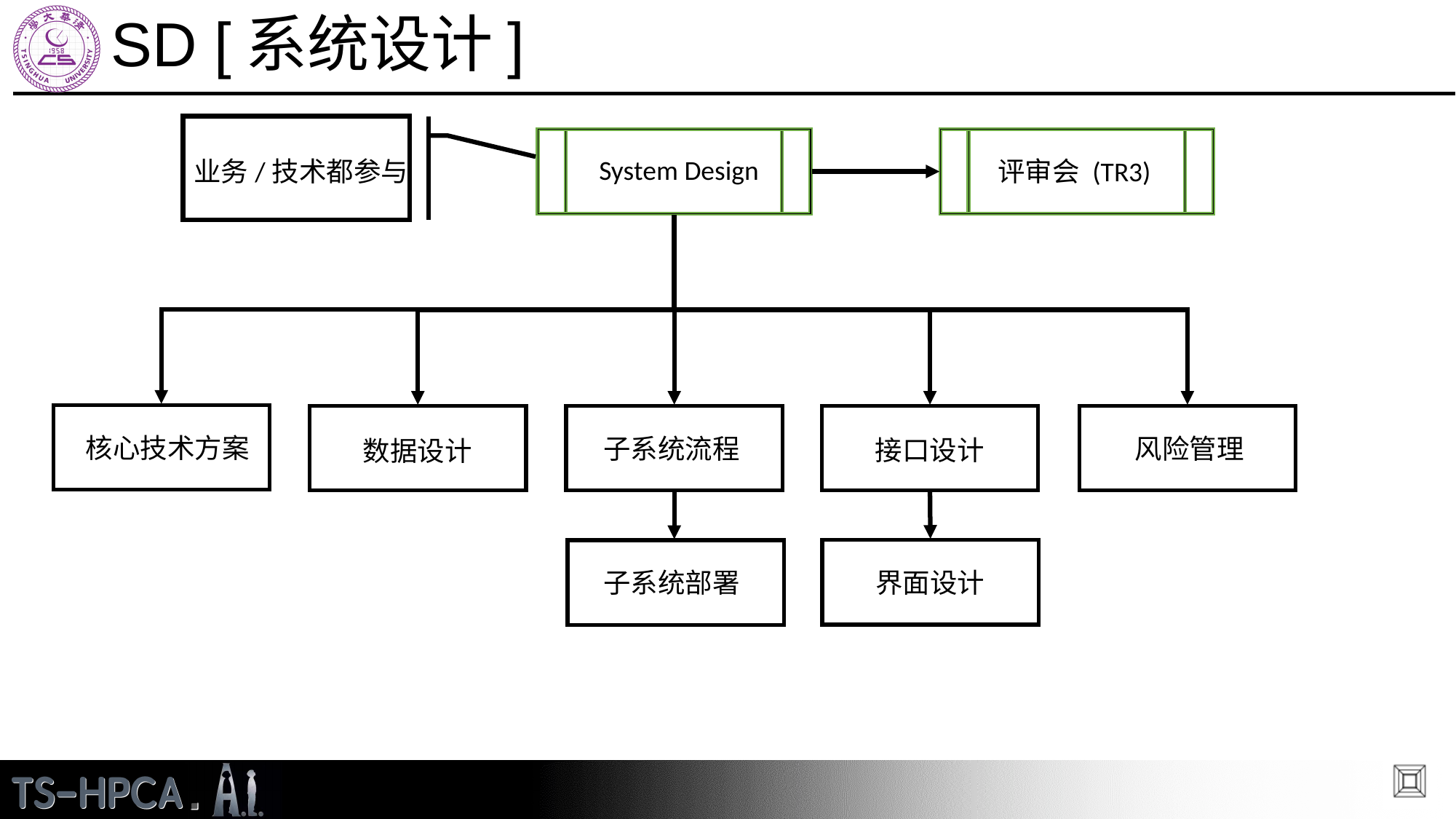

# SD [系统设计]

System Design
业务/技术都参与
评审会 (TR3)

核心技术方案
子系统流程
风险管理
接口设计
数据设计

界面设计
子系统部署